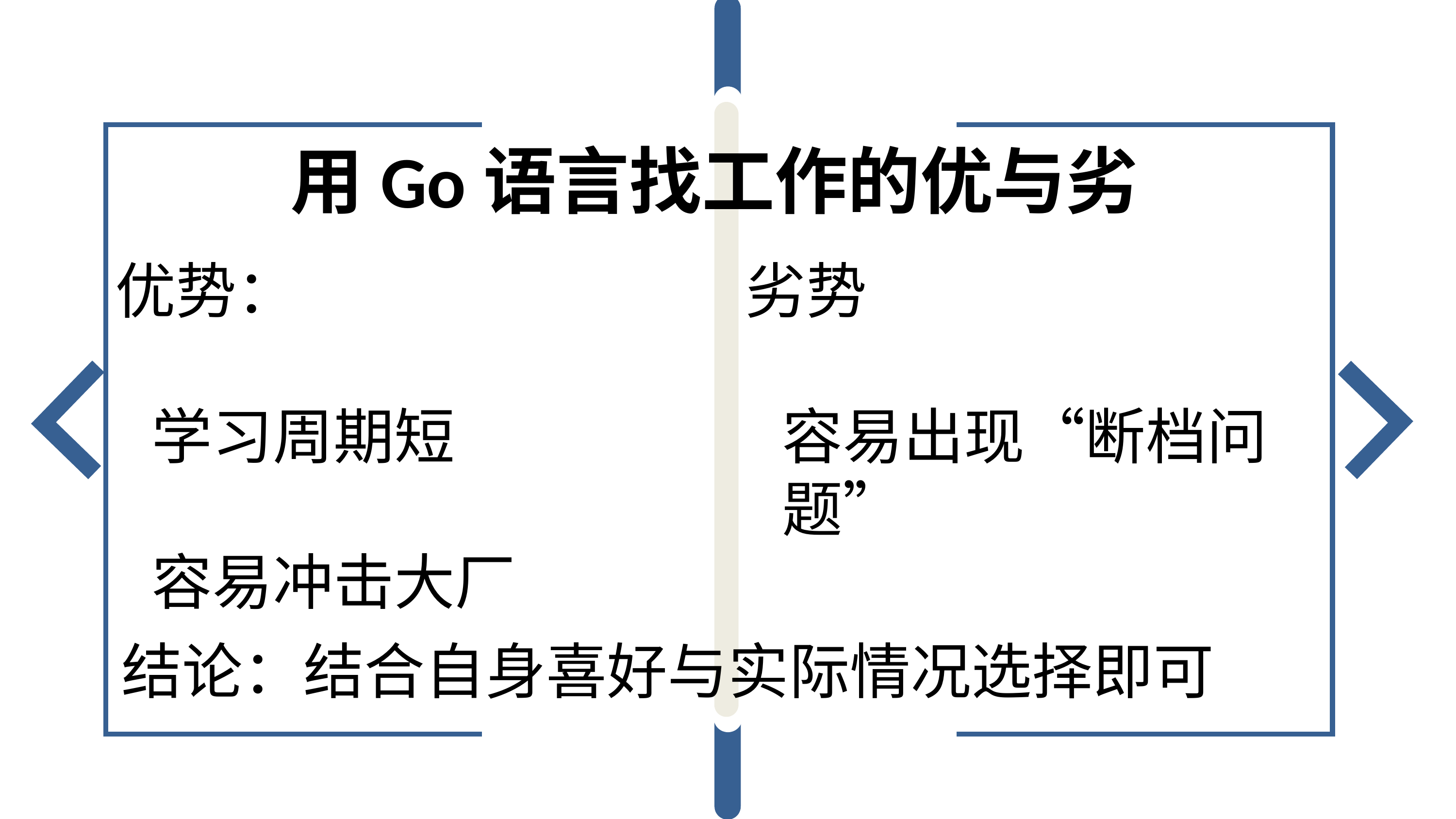

用Go语言找工作的优与劣

优势：

学习周期短

容易冲击大厂

劣势

容易出现“断档问题”

结论：结合自身喜好与实际情况选择即可